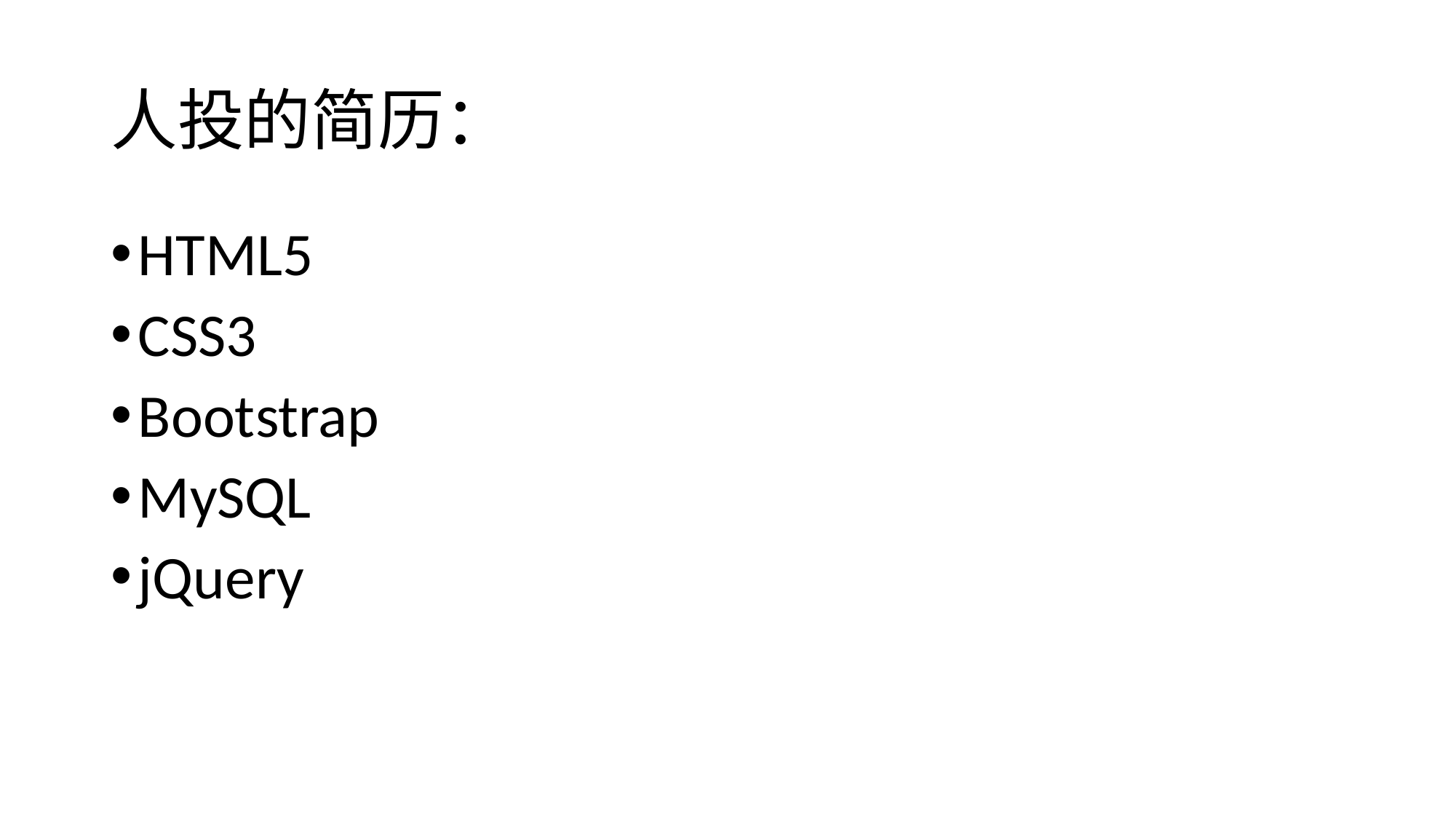

# 人投的简历：
HTML5
CSS3
Bootstrap
MySQL
jQuery